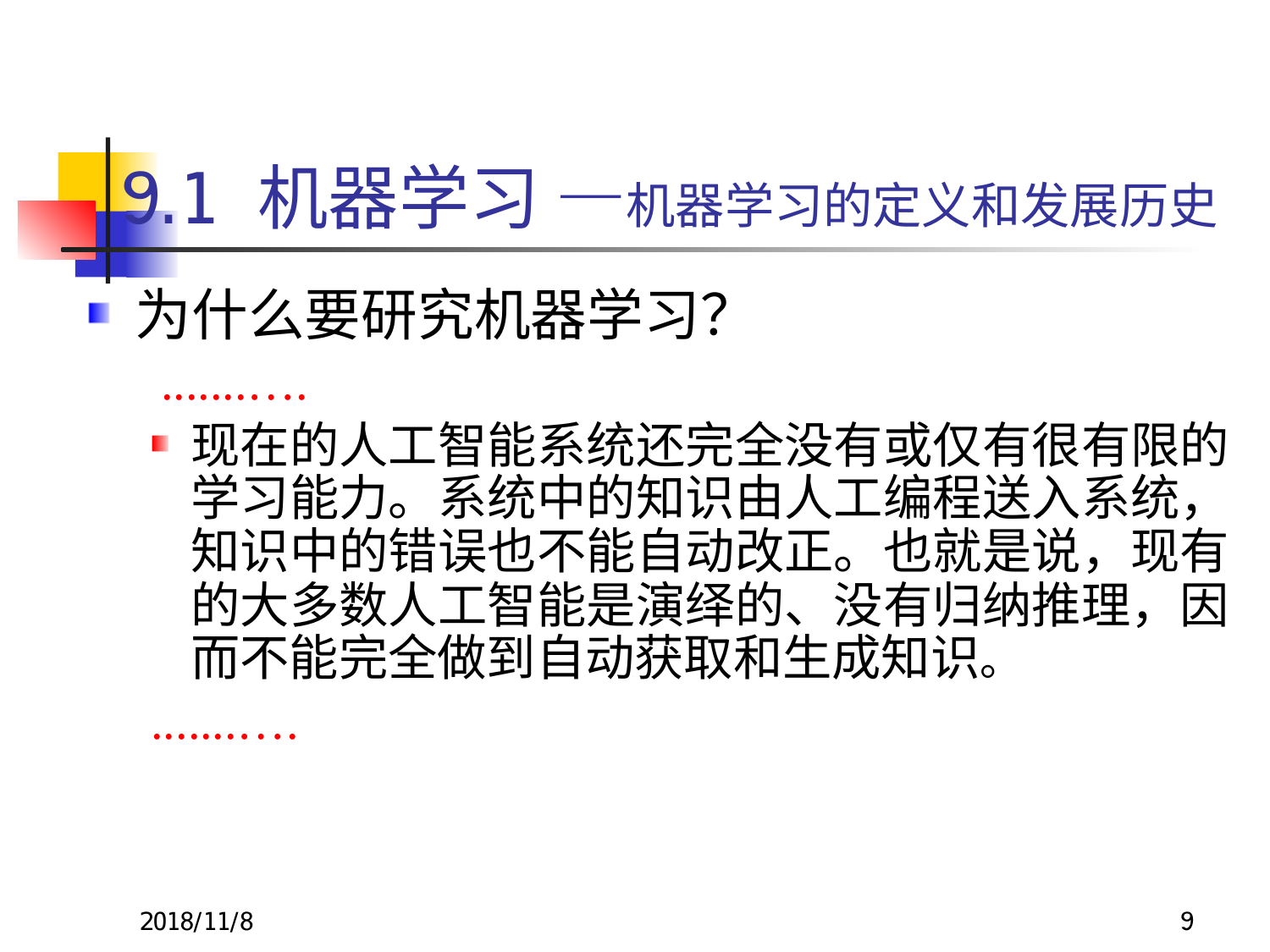

# 9.1 机器学习 —机器学习的定义和发展历史
为什么要研究机器学习？
      .......….
现在的人工智能系统还完全没有或仅有很有限的学习能力。系统中的知识由人工编程送入系统，知识中的错误也不能自动改正。也就是说，现有的大多数人工智能是演绎的、没有归纳推理，因而不能完全做到自动获取和生成知识。
.......….
2018/11/8
9